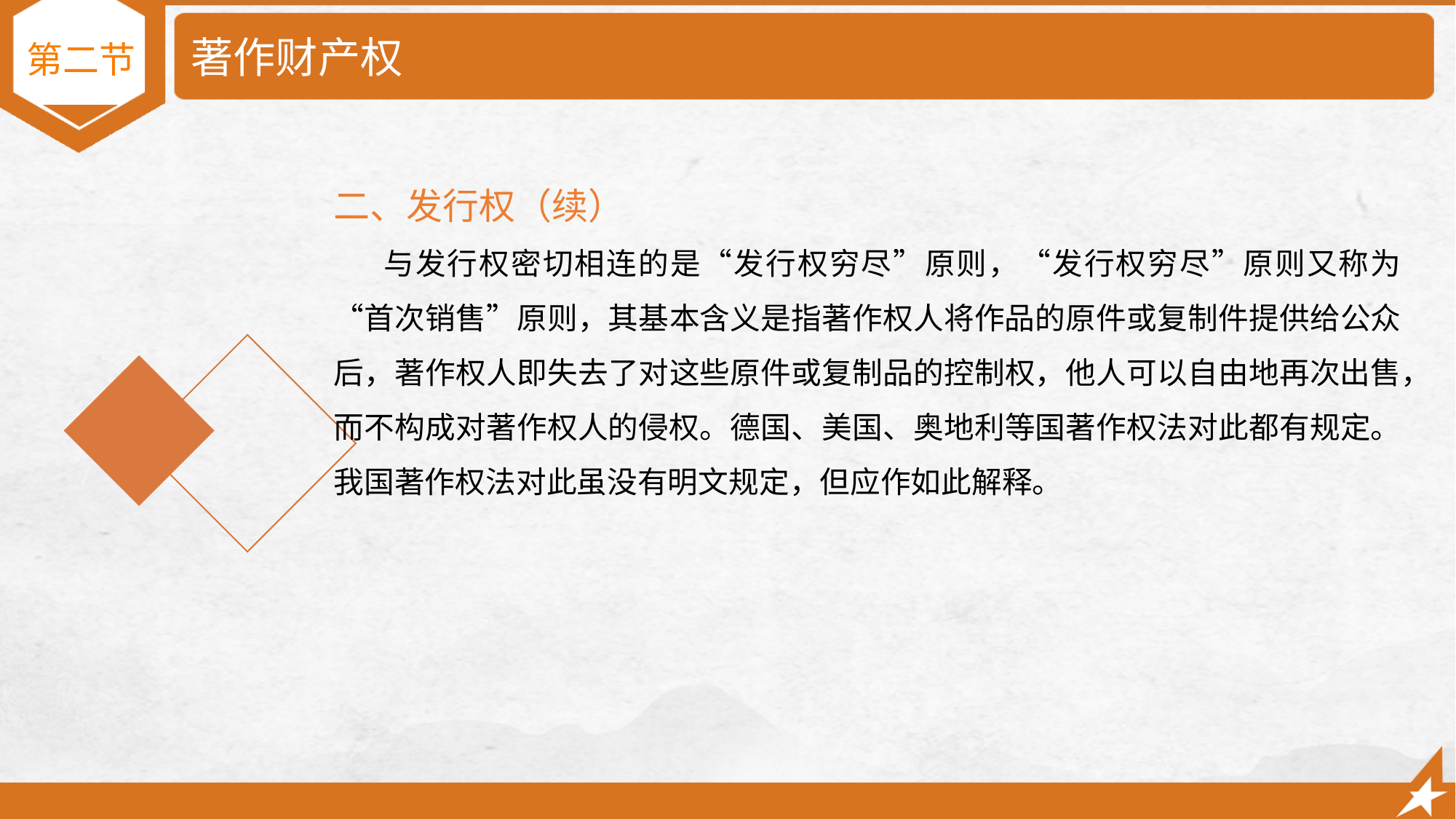

# 著作财产权
第二节
二、发行权（续）
     与发行权密切相连的是“发行权穷尽”原则，“发行权穷尽”原则又称为“首次销售”原则，其基本含义是指著作权人将作品的原件或复制件提供给公众后，著作权人即失去了对这些原件或复制品的控制权，他人可以自由地再次出售，而不构成对著作权人的侵权。德国、美国、奥地利等国著作权法对此都有规定。我国著作权法对此虽没有明文规定，但应作如此解释。